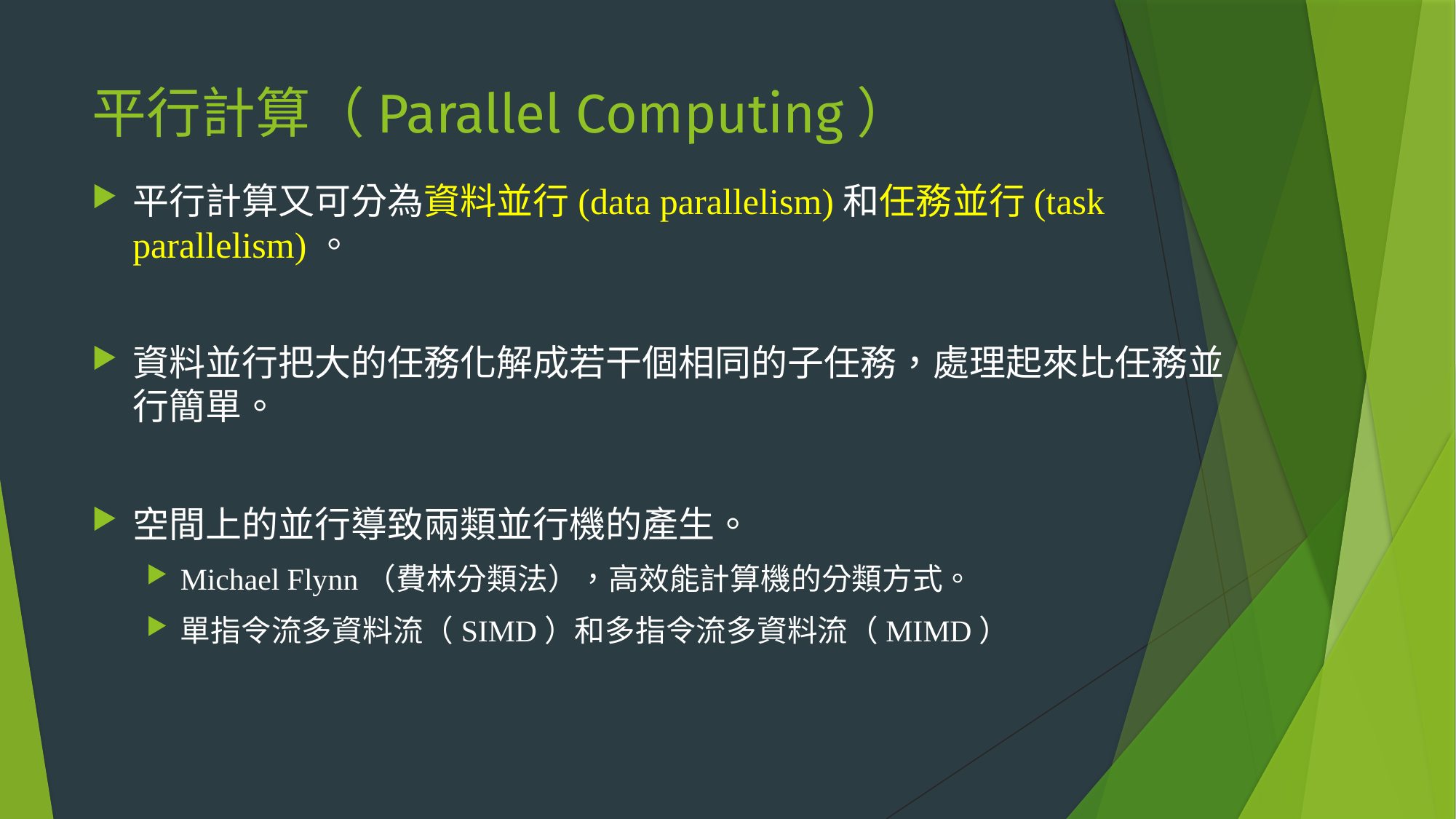

# 平行計算（Parallel Computing）
平行計算又可分為資料並行(data parallelism)和任務並行(task parallelism)。

資料並行把大的任務化解成若干個相同的子任務，處理起來比任務並行簡單。

空間上的並行導致兩類並行機的產生。
Michael Flynn（費林分類法），高效能計算機的分類方式。
單指令流多資料流（SIMD）和多指令流多資料流（MIMD）